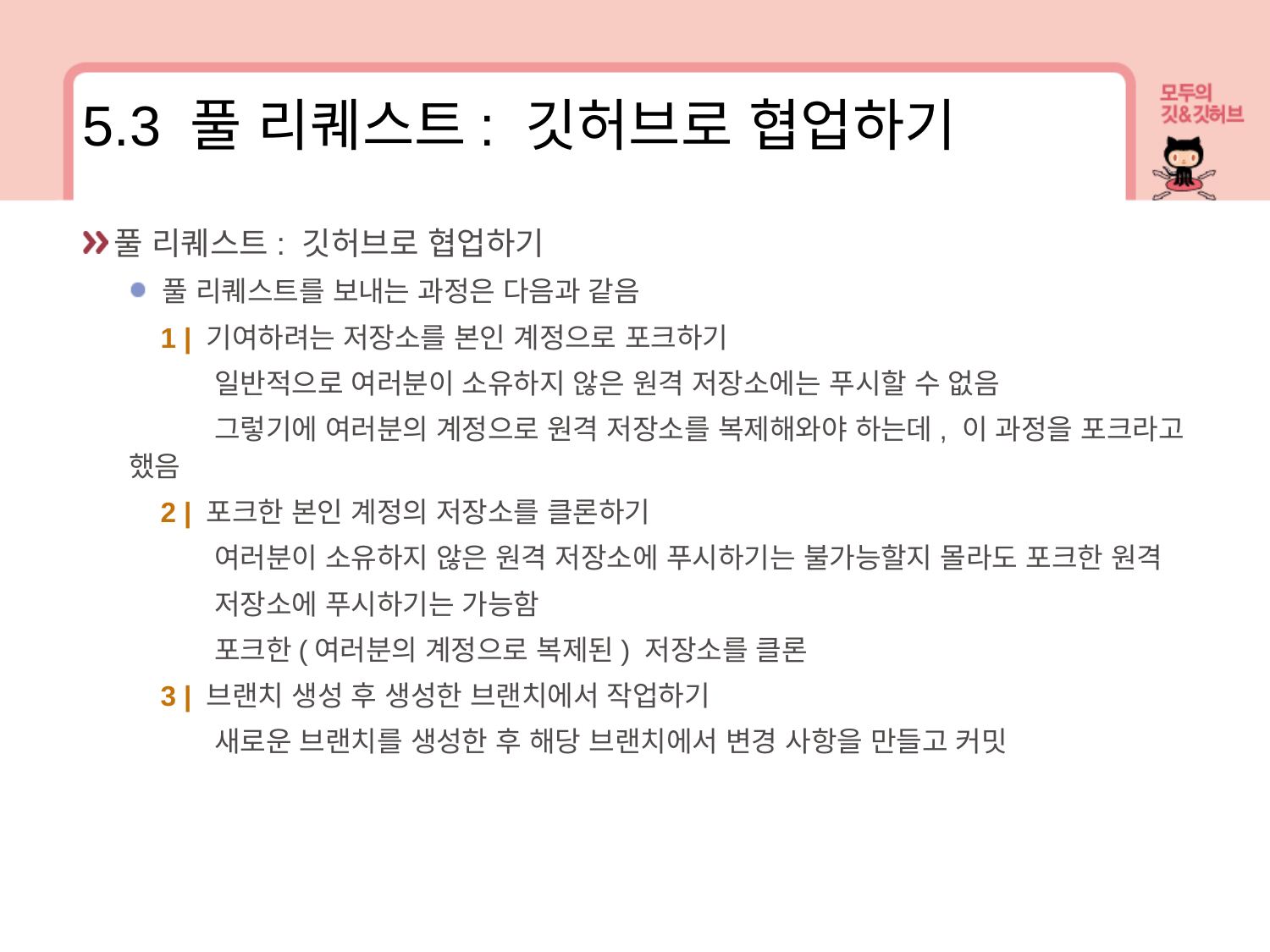

5.3 풀 리퀘스트: 깃허브로 협업하기
풀 리퀘스트: 깃허브로 협업하기
풀 리퀘스트를 보내는 과정은 다음과 같음
    1 | 기여하려는 저장소를 본인 계정으로 포크하기
          일반적으로 여러분이 소유하지 않은 원격 저장소에는 푸시할 수 없음
          그렇기에 여러분의 계정으로 원격 저장소를 복제해와야 하는데, 이 과정을 포크라고 했음
    2 | 포크한 본인 계정의 저장소를 클론하기
          여러분이 소유하지 않은 원격 저장소에 푸시하기는 불가능할지 몰라도 포크한 원격
          저장소에 푸시하기는 가능함
          포크한(여러분의 계정으로 복제된) 저장소를 클론
    3 | 브랜치 생성 후 생성한 브랜치에서 작업하기
          새로운 브랜치를 생성한 후 해당 브랜치에서 변경 사항을 만들고 커밋